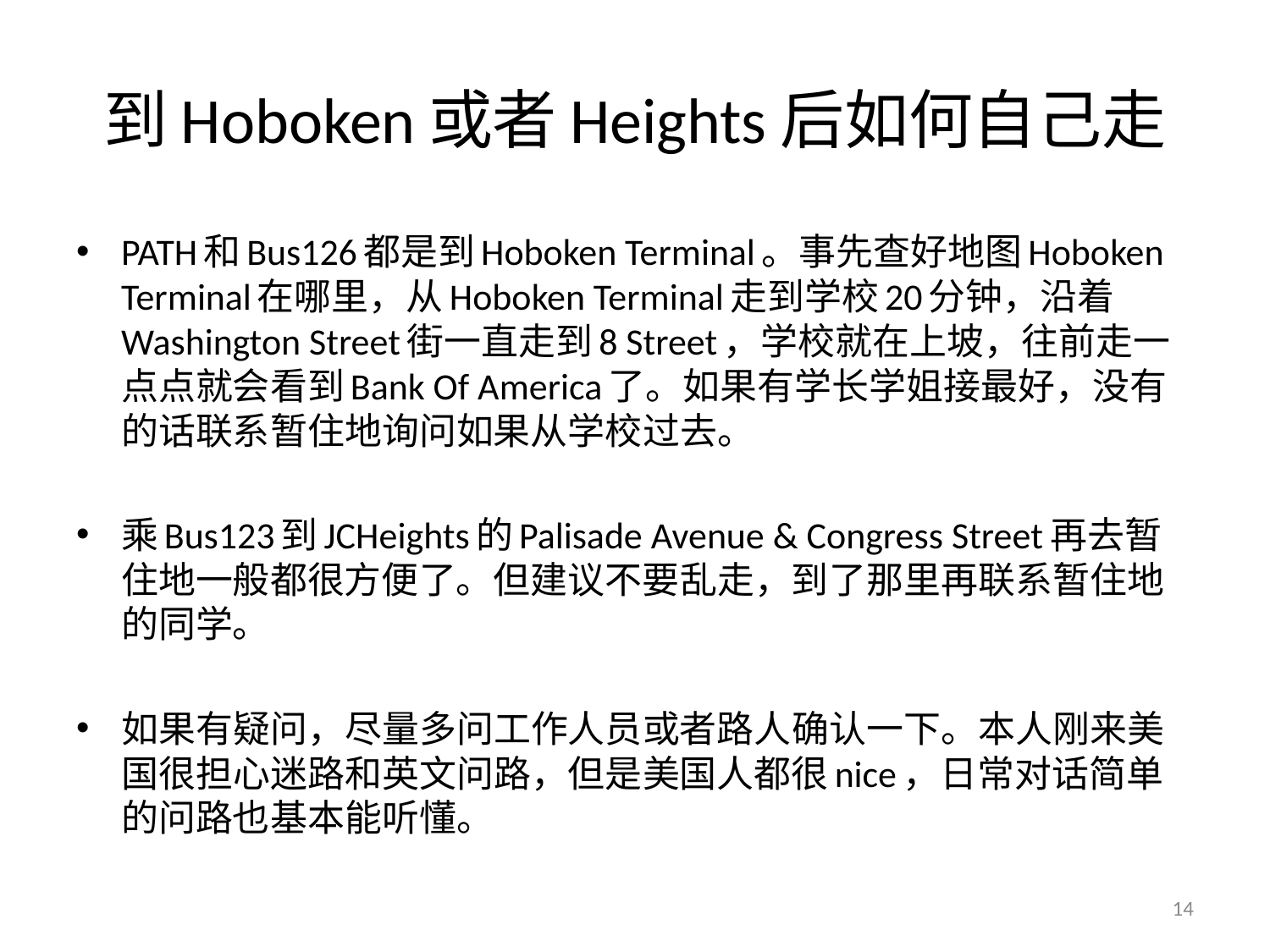

# 到Hoboken或者Heights后如何自己走
PATH和Bus126都是到Hoboken Terminal。事先查好地图Hoboken Terminal在哪里，从Hoboken Terminal走到学校20分钟，沿着Washington Street街一直走到8 Street，学校就在上坡，往前走一点点就会看到Bank Of America了。如果有学长学姐接最好，没有的话联系暂住地询问如果从学校过去。

乘Bus123到JCHeights的Palisade Avenue & Congress Street再去暂住地一般都很方便了。但建议不要乱走，到了那里再联系暂住地的同学。

如果有疑问，尽量多问工作人员或者路人确认一下。本人刚来美国很担心迷路和英文问路，但是美国人都很nice，日常对话简单的问路也基本能听懂。

14